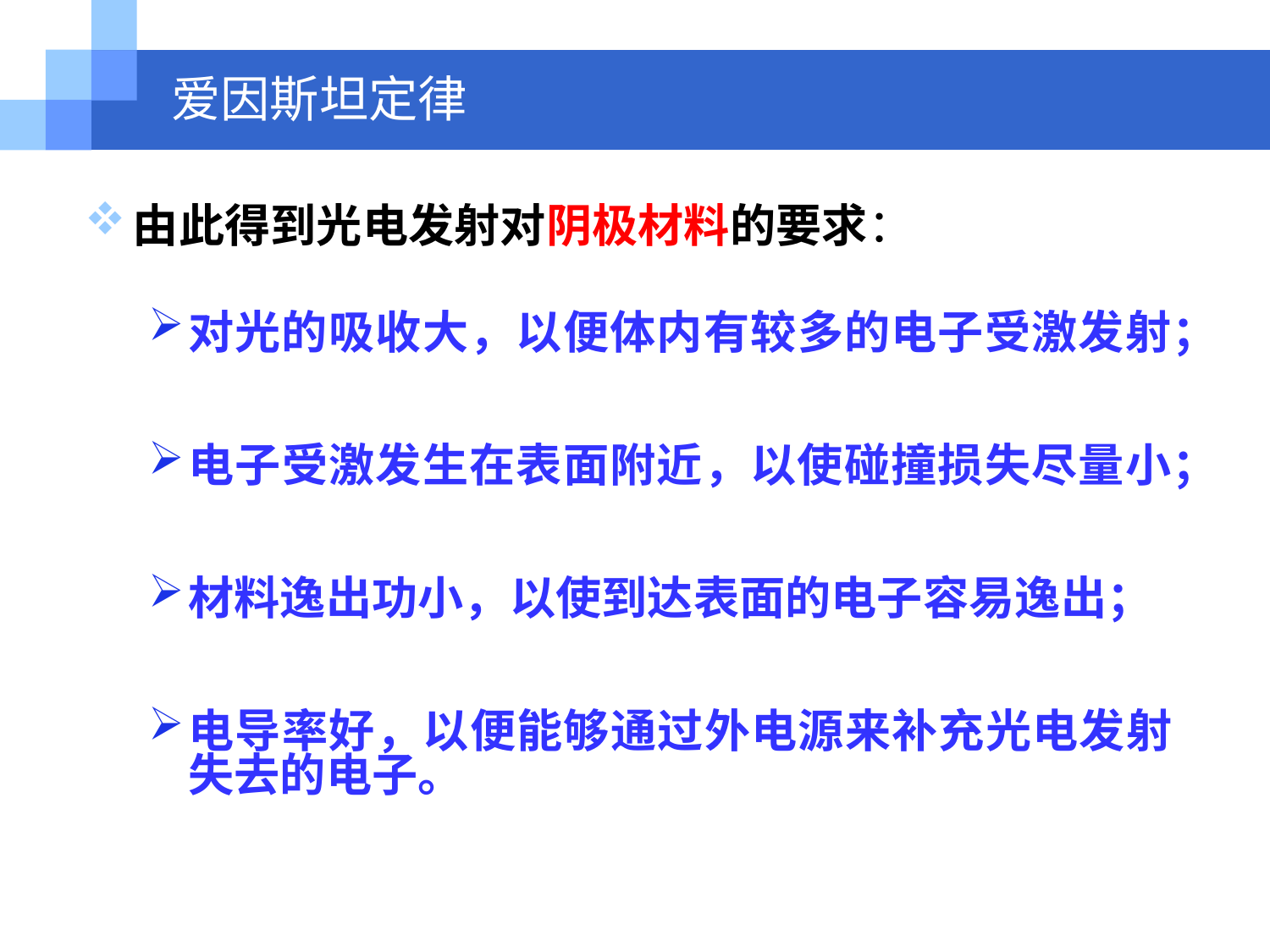

# 爱因斯坦定律
由此得到光电发射对阴极材料的要求：

对光的吸收大，以便体内有较多的电子受激发射；

电子受激发生在表面附近，以使碰撞损失尽量小；

材料逸出功小，以使到达表面的电子容易逸出；

电导率好，以便能够通过外电源来补充光电发射失去的电子。